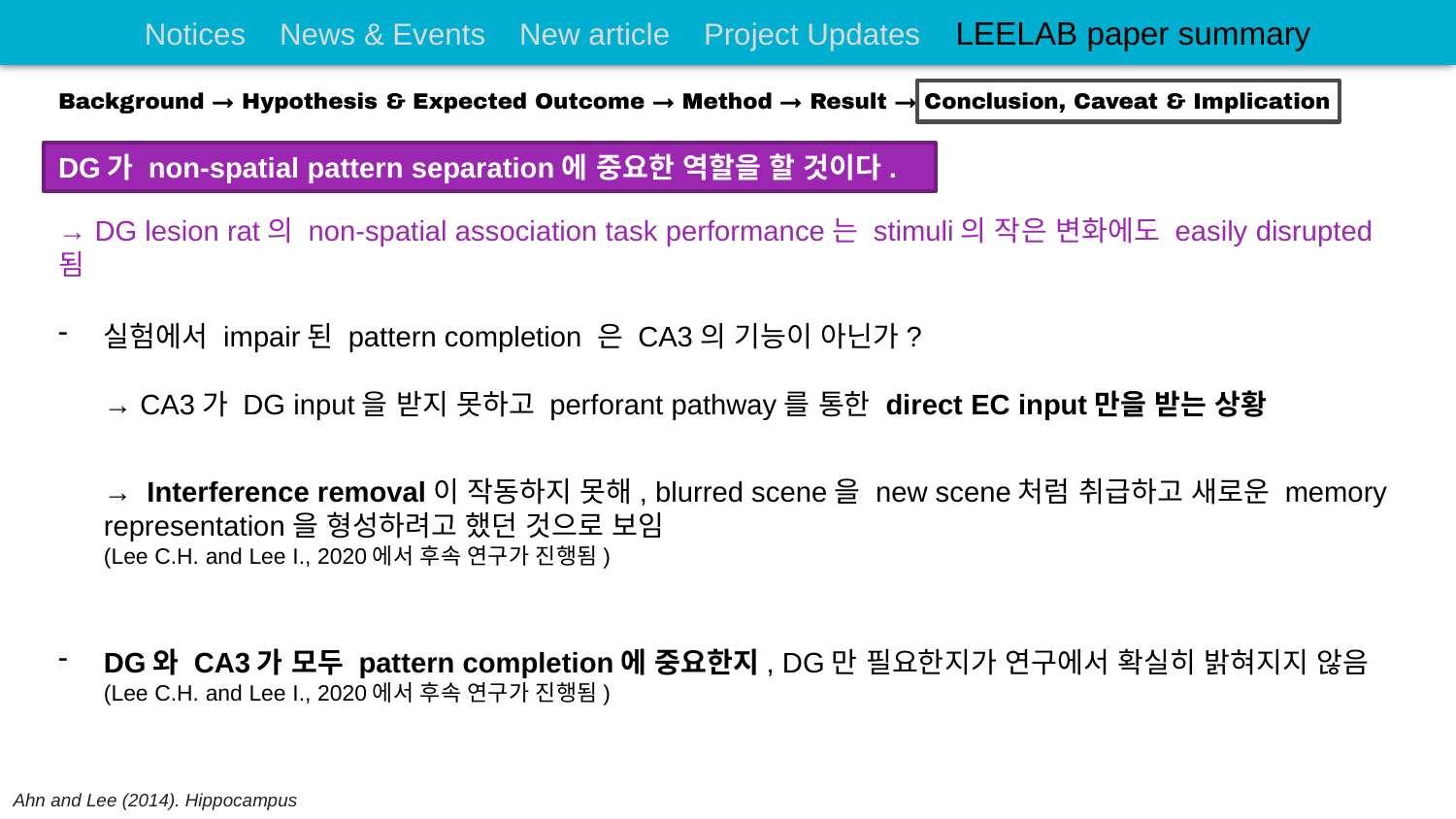

Notices    News & Events    New article    Project Updates    LEELAB paper summary
Background → Hypothesis & Expected Outcome → Method → Result → Conclusion, Caveat & Implication

DG가 non-spatial pattern separation에 중요한 역할을 할 것이다.
→ DG lesion rat의 non-spatial association task performance는 stimuli의 작은 변화에도 easily disrupted 됨
실험에서 impair된 pattern completion 은 CA3의 기능이 아닌가?
→ CA3가 DG input을 받지 못하고 perforant pathway를 통한 direct EC input만을 받는 상황
→ Interference removal이 작동하지 못해, blurred scene을 new scene처럼 취급하고 새로운 memory representation을 형성하려고 했던 것으로 보임
(Lee C.H. and Lee I., 2020에서 후속 연구가 진행됨)
DG와 CA3가 모두 pattern completion에 중요한지, DG만 필요한지가 연구에서 확실히 밝혀지지 않음
(Lee C.H. and Lee I., 2020에서 후속 연구가 진행됨)